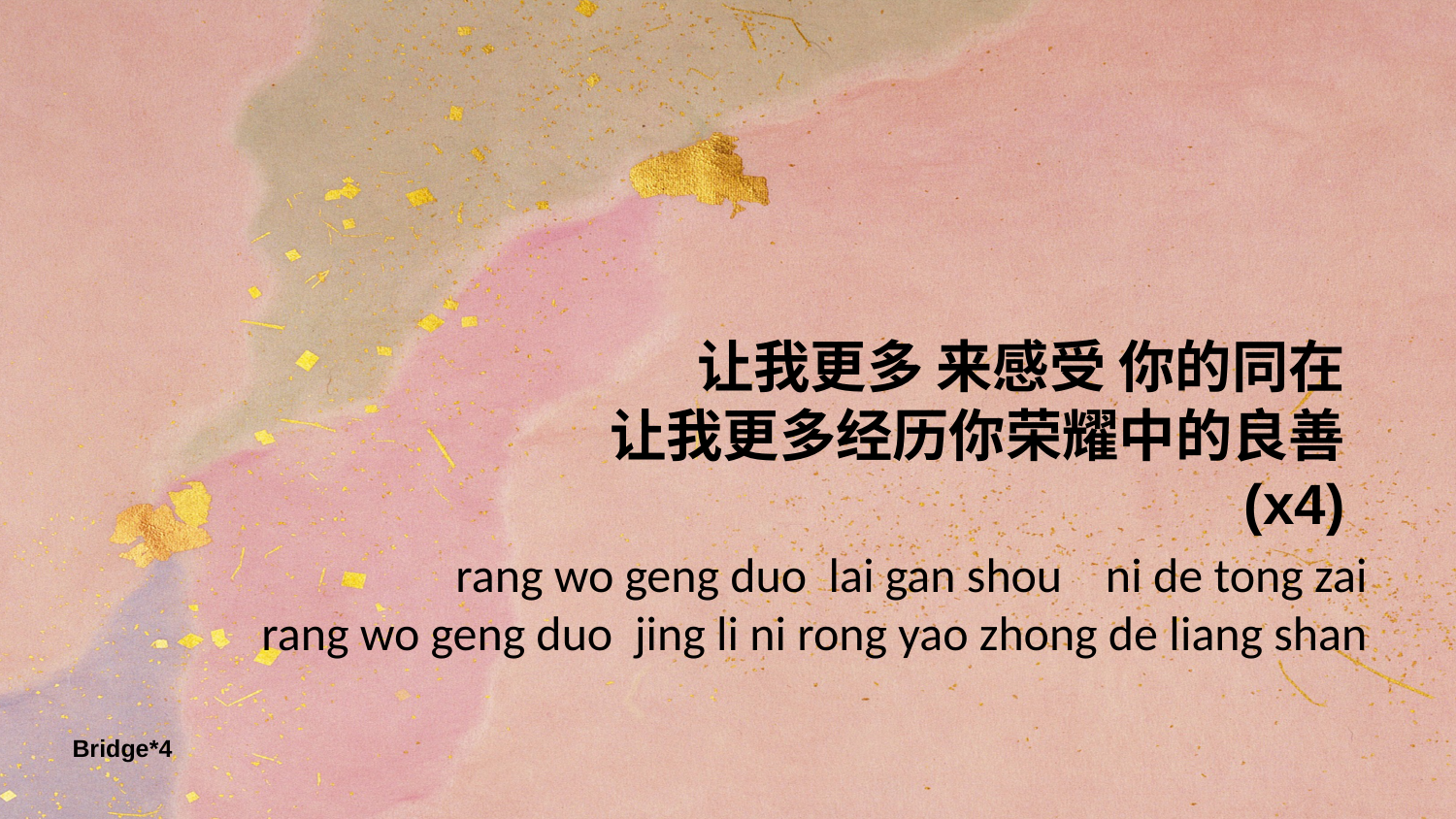

让我更多 来感受 你的同在
让我更多经历你荣耀中的良善
(x4)
rang wo geng duo  lai gan shou    ni de tong zai
rang wo geng duo  jing li ni rong yao zhong de liang shan
Bridge*4